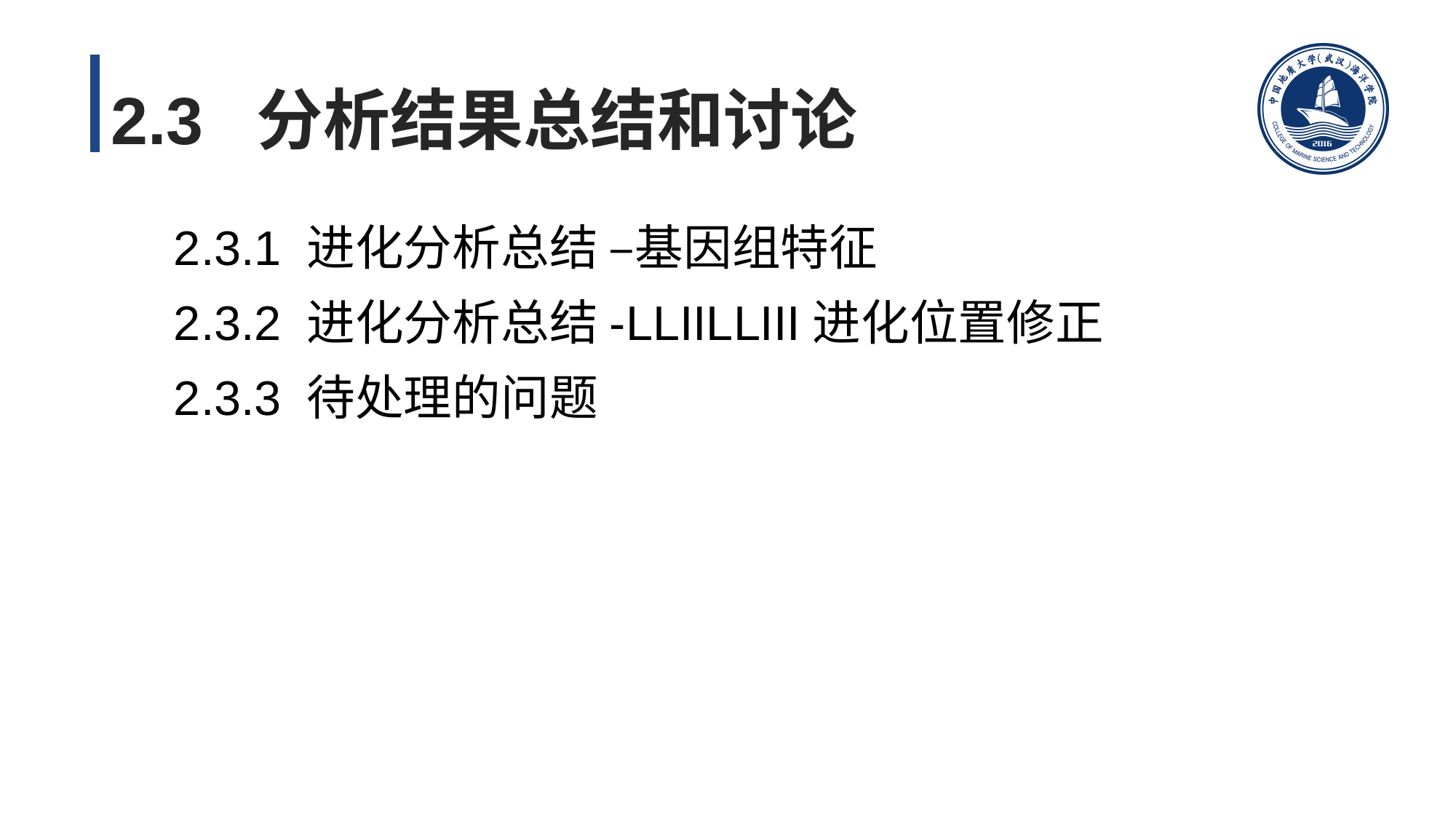

# 2.3  分析结果总结和讨论
2.3.1 进化分析总结 –基因组特征
2.3.2 进化分析总结-LLIILLIII进化位置修正
2.3.3 待处理的问题